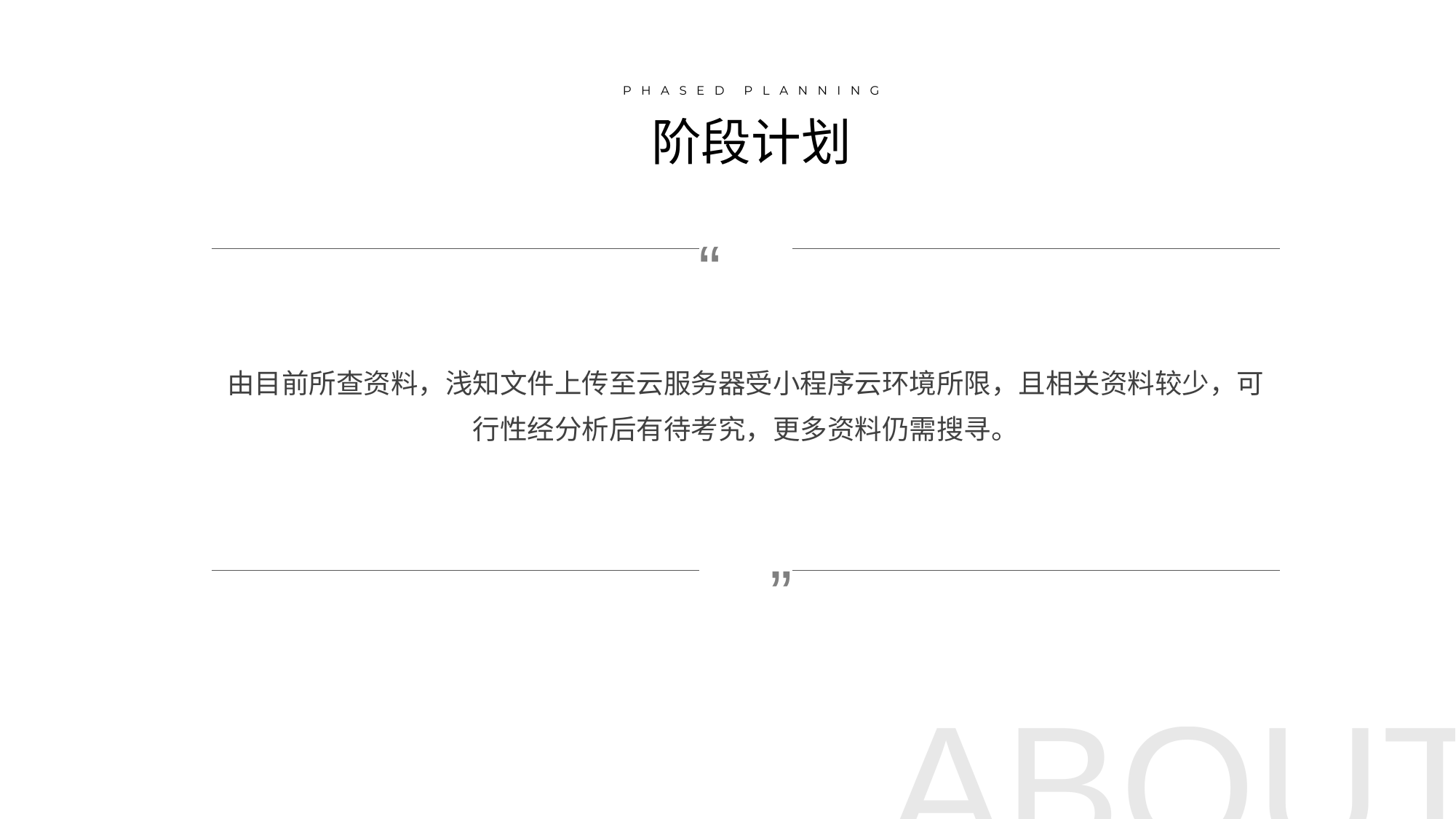

P   H   A   S   E   D      P   L   A   N   N   I   N   G
阶段计划
“
由目前所查资料，浅知文件上传至云服务器受小程序云环境所限，且相关资料较少，可行性经分析后有待考究，更多资料仍需搜寻。
”
ABOUT